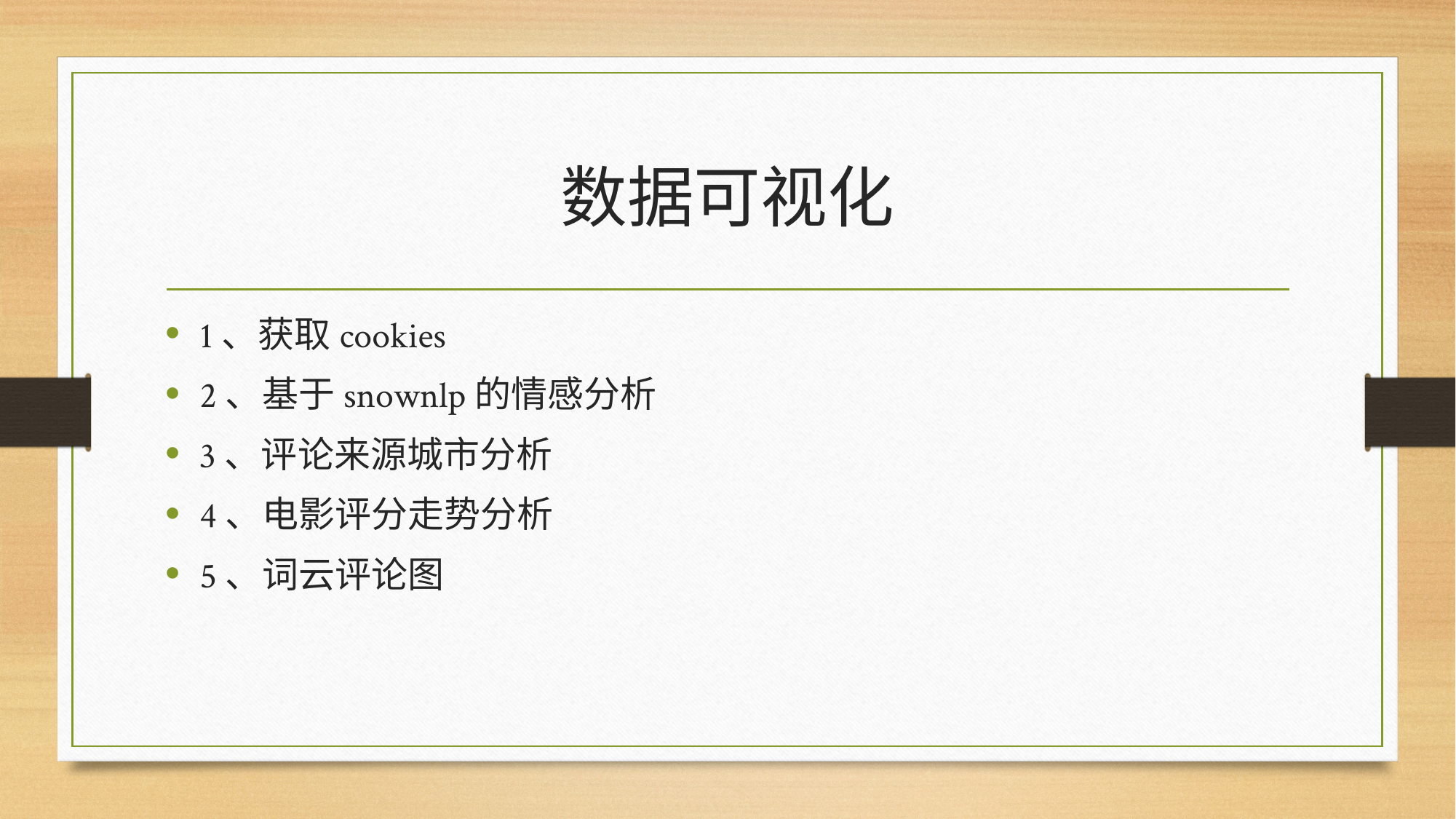

# 数据可视化
1、获取cookies
2、基于snownlp的情感分析
3、评论来源城市分析
4、电影评分走势分析
5、词云评论图